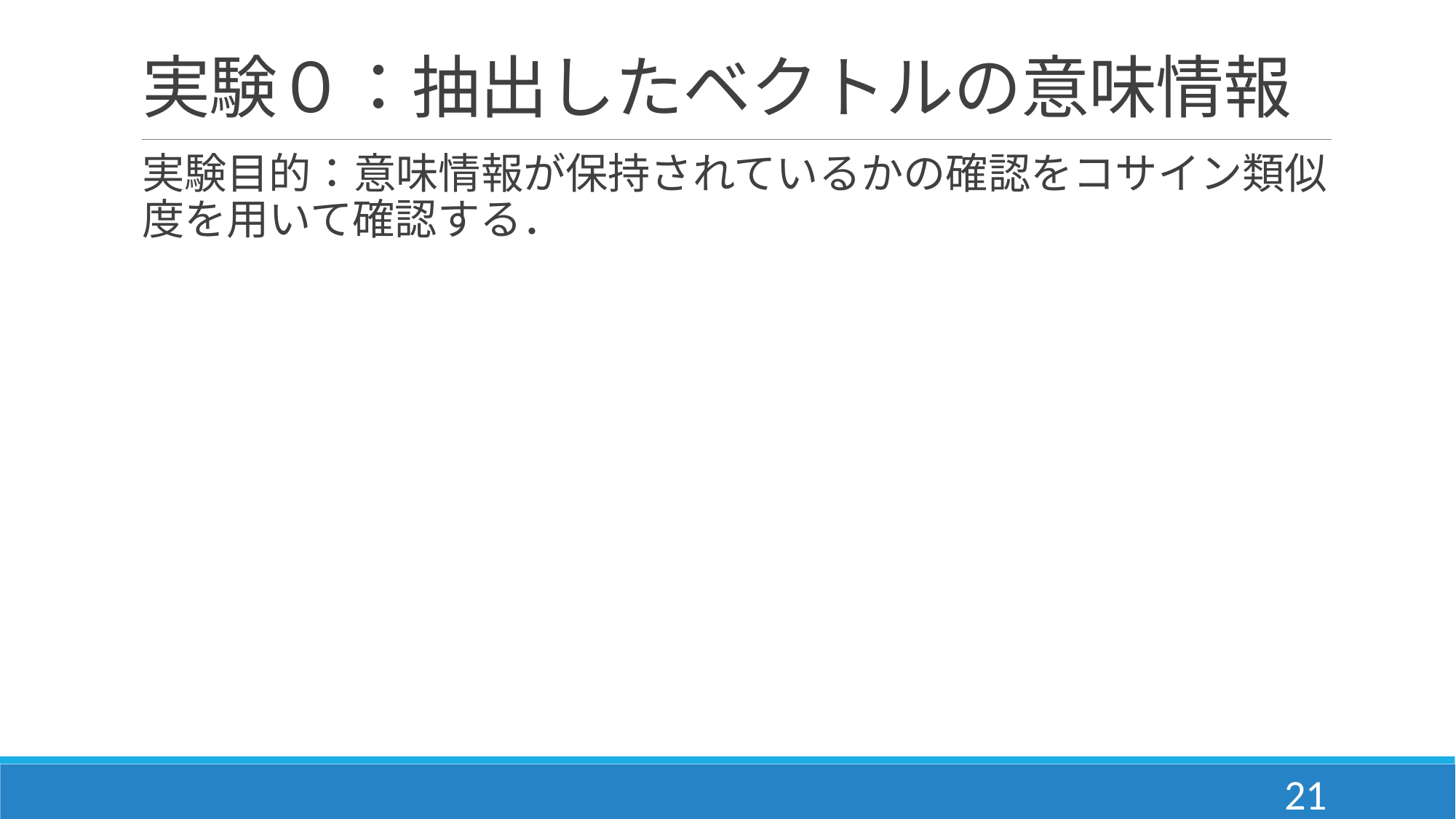

# 実験０：抽出したベクトルの意味情報
実験目的：意味情報が保持されているかの確認をコサイン類似度を用いて確認する．
21